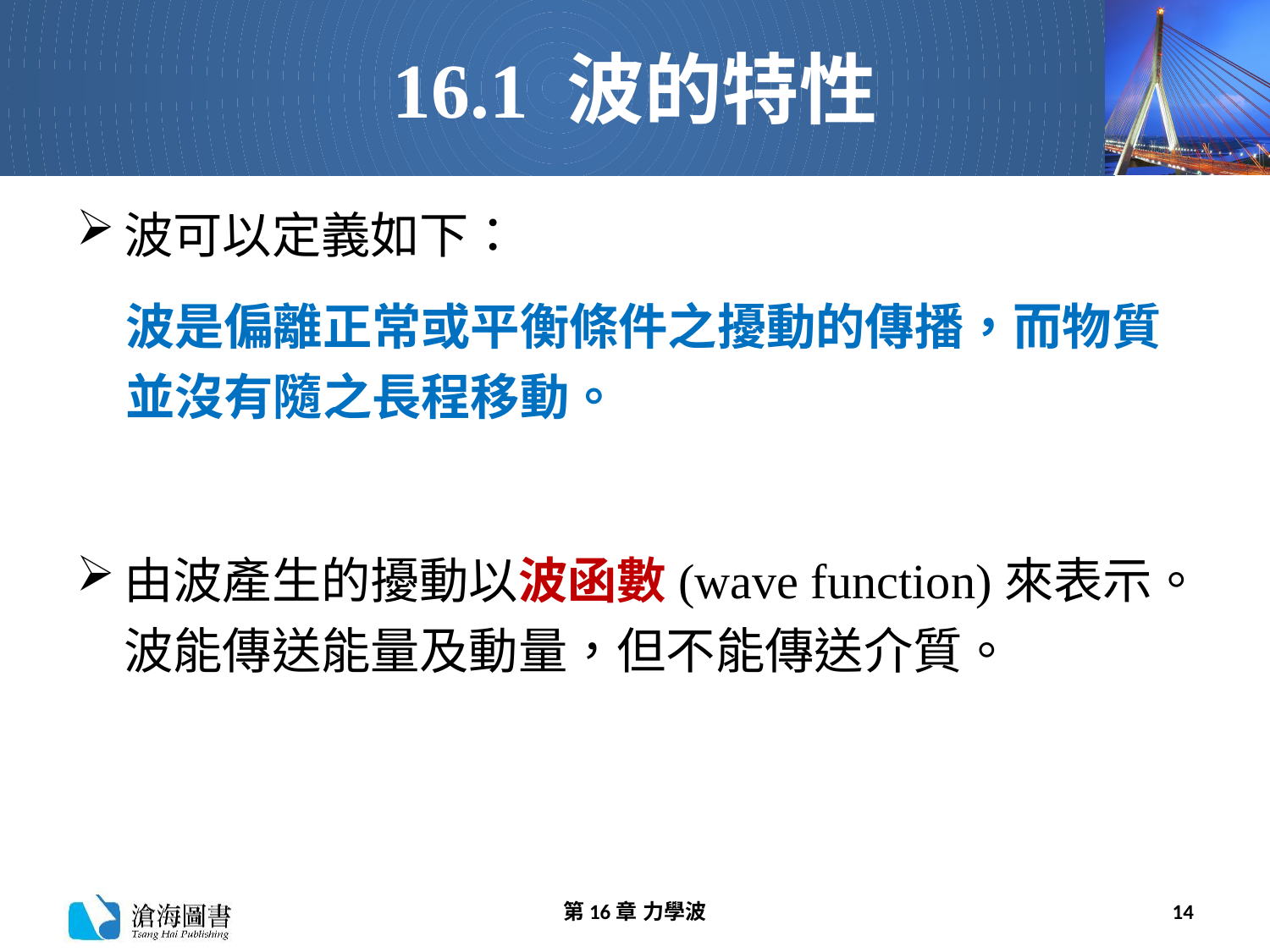

# 16.1 波的特性
波可以定義如下：
波是偏離正常或平衡條件之擾動的傳播，而物質並沒有隨之長程移動。

由波產生的擾動以波函數(wave function)來表示。波能傳送能量及動量，但不能傳送介質。

第16章 力學波
14